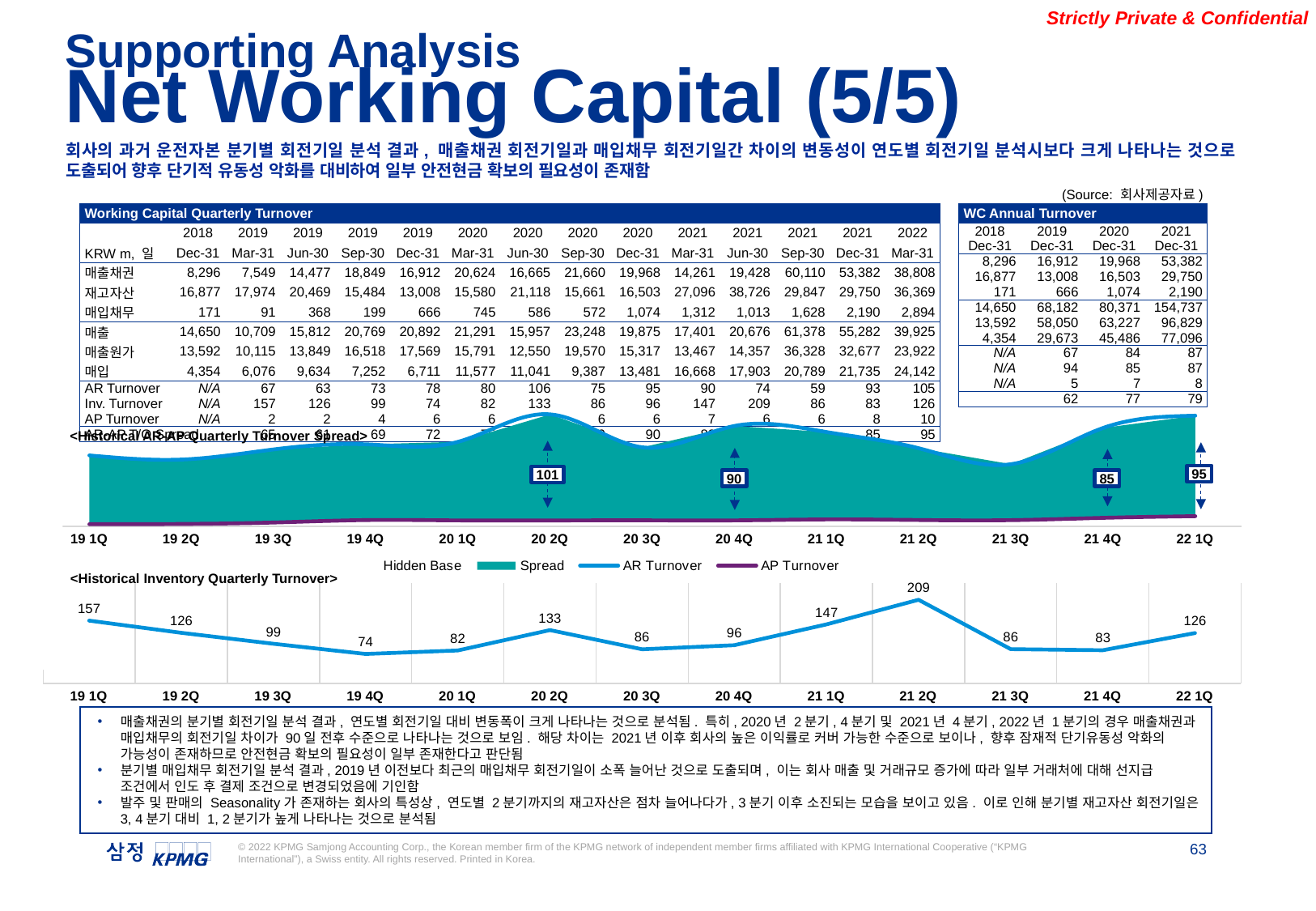

Supporting Analysis
Net Working Capital (5/5)
회사의 과거 운전자본 분기별 회전기일 분석 결과, 매출채권 회전기일과 매입채무 회전기일간 차이의 변동성이 연도별 회전기일 분석시보다 크게 나타나는 것으로 도출되어 향후 단기적 유동성 악화를 대비하여 일부 안전현금 확보의 필요성이 존재함
(Source: 회사제공자료)
| Working Capital Quarterly Turnover |  |  |  |  |  |  |  |  |  |  |  |  |  |  |
| --- | --- | --- | --- | --- | --- | --- | --- | --- | --- | --- | --- | --- | --- | --- |
|  | 2018 | 2019 | 2019 | 2019 | 2019 | 2020 | 2020 | 2020 | 2020 | 2021 | 2021 | 2021 | 2021 | 2022 |
| KRW m, 일 | Dec-31 | Mar-31 | Jun-30 | Sep-30 | Dec-31 | Mar-31 | Jun-30 | Sep-30 | Dec-31 | Mar-31 | Jun-30 | Sep-30 | Dec-31 | Mar-31 |
| 매출채권 | 8,296 | 7,549 | 14,477 | 18,849 | 16,912 | 20,624 | 16,665 | 21,660 | 19,968 | 14,261 | 19,428 | 60,110 | 53,382 | 38,808 |
| 재고자산 | 16,877 | 17,974 | 20,469 | 15,484 | 13,008 | 15,580 | 21,118 | 15,661 | 16,503 | 27,096 | 38,726 | 29,847 | 29,750 | 36,369 |
| 매입채무 | 171 | 91 | 368 | 199 | 666 | 745 | 586 | 572 | 1,074 | 1,312 | 1,013 | 1,628 | 2,190 | 2,894 |
| 매출 | 14,650 | 10,709 | 15,812 | 20,769 | 20,892 | 21,291 | 15,957 | 23,248 | 19,875 | 17,401 | 20,676 | 61,378 | 55,282 | 39,925 |
| 매출원가 | 13,592 | 10,115 | 13,849 | 16,518 | 17,569 | 15,791 | 12,550 | 19,570 | 15,317 | 13,467 | 14,357 | 36,328 | 32,677 | 23,922 |
| 매입 | 4,354 | 6,076 | 9,634 | 7,252 | 6,711 | 11,577 | 11,041 | 9,387 | 13,481 | 16,668 | 17,903 | 20,789 | 21,735 | 24,142 |
| AR Turnover | N/A | 67 | 63 | 73 | 78 | 80 | 106 | 75 | 95 | 90 | 74 | 59 | 93 | 105 |
| Inv. Turnover | N/A | 157 | 126 | 99 | 74 | 82 | 133 | 86 | 96 | 147 | 209 | 86 | 83 | 126 |
| AP Turnover | N/A | 2 | 2 | 4 | 6 | 6 | 5 | 6 | 6 | 7 | 6 | 6 | 8 | 10 |
| AR-AP T/O Spread |  | 65 | 61 | 69 | 72 | 75 | 101 | 69 | 90 | 83 | 68 | 53 | 85 | 95 |
| WC Annual Turnover |  |  |  |
| --- | --- | --- | --- |
| 2018 | 2019 | 2020 | 2021 |
| Dec-31 | Dec-31 | Dec-31 | Dec-31 |
| 8,296 | 16,912 | 19,968 | 53,382 |
| 16,877 | 13,008 | 16,503 | 29,750 |
| 171 | 666 | 1,074 | 2,190 |
| 14,650 | 68,182 | 80,371 | 154,737 |
| 13,592 | 58,050 | 63,227 | 96,829 |
| 4,354 | 29,673 | 45,486 | 77,096 |
| N/A | 67 | 84 | 87 |
| N/A | 94 | 85 | 87 |
| N/A | 5 | 7 | 8 |
|  | 62 | 77 | 79 |

### Chart

| Category | Hidden Base | Spread | AR Turnover | AP Turnover |
|---|---|---|---|---|
| 19 1Q | 1.965893838456678 | 65.35612025820292 | 67.3220140966596 | 1.965893838456678 |
| 19 2Q | 2.1711995006409435 | 61.20836463450349 | 63.379564135144435 | 2.1711995006409435 |
| 19 3Q | 3.557105279268743 | 69.45344795895694 | 73.01055323822568 | 3.557105279268743 |
| 19 4Q | 5.86316218462418 | 72.01925183155973 | 77.8824140161839 | 5.86316218462418 |
| 20 1Q | 5.544956619165201 | 74.6734402823141 | 80.21839690147931 | 5.544956619165201 |
| 20 2Q | 5.485424847089579 | 100.83727336811216 | 106.32269821520174 | 5.485424847089579 |
| 20 3Q | 5.615757791795282 | 69.3929509037412 | 75.00870869553648 | 5.615757791795282 |
| 20 4Q | 5.555242040353881 | 89.74636912114784 | 95.30161116150171 | 5.555242040353881 |
| 21 1Q | 6.513137908162852 | 82.99045337674406 | 89.5035912849069 | 6.513137908162852 |
| 21 2Q | 5.910163454783598 | 68.2235831636588 | 74.1337466184424 | 5.910163454783598 |
| 21 3Q | 5.780662874399756 | 53.18068575915011 | 58.96134863354987 | 5.780662874399756 |
| 21 4Q | 7.99358620090676 | 85.41618967796047 | 93.40977587886724 | 7.99358620090676 |
| 22 1Q | 9.58285657631544 | 95.48027238768036 | 105.0631289639958 | 9.58285657631544 |
<Historical AR-AP Quarterly Turnover Spread>
95
101
90
85

<Historical Inventory Quarterly Turnover>

### Chart

| Category | Inv Turnover |
|---|---|
| 19 1Q | 156.7759331327296 |
| 19 2Q | 126.30590886994457 |
| 19 3Q | 99.03669835640935 |
| 19 4Q | 73.78851311366878 |
| 20 1Q | 82.37369030321202 |
| 20 2Q | 133.0463347027607 |
| 20 3Q | 85.51221708408342 |
| 20 4Q | 95.5479386078547 |
| 21 1Q | 147.30895908870917 |
| 21 2Q | 208.59567114064745 |
| 21 3Q | 85.88626513263637 |
| 21 4Q | 82.9832832509525 |
| 22 1Q | 125.75762019644249 |
매출채권의 분기별 회전기일 분석 결과, 연도별 회전기일 대비 변동폭이 크게 나타나는 것으로 분석됨. 특히, 2020년 2분기, 4분기 및 2021년 4분기, 2022년 1분기의 경우 매출채권과 매입채무의 회전기일 차이가 90일 전후 수준으로 나타나는 것으로 보임. 해당 차이는 2021년 이후 회사의 높은 이익률로 커버 가능한 수준으로 보이나, 향후 잠재적 단기유동성 악화의 가능성이 존재하므로 안전현금 확보의 필요성이 일부 존재한다고 판단됨
분기별 매입채무 회전기일 분석 결과, 2019년 이전보다 최근의 매입채무 회전기일이 소폭 늘어난 것으로 도출되며, 이는 회사 매출 및 거래규모 증가에 따라 일부 거래처에 대해 선지급 조건에서 인도 후 결제 조건으로 변경되었음에 기인함
발주 및 판매의 Seasonality가 존재하는 회사의 특성상, 연도별 2분기까지의 재고자산은 점차 늘어나다가, 3분기 이후 소진되는 모습을 보이고 있음. 이로 인해 분기별 재고자산 회전기일은 3, 4분기 대비 1, 2분기가 높게 나타나는 것으로 분석됨